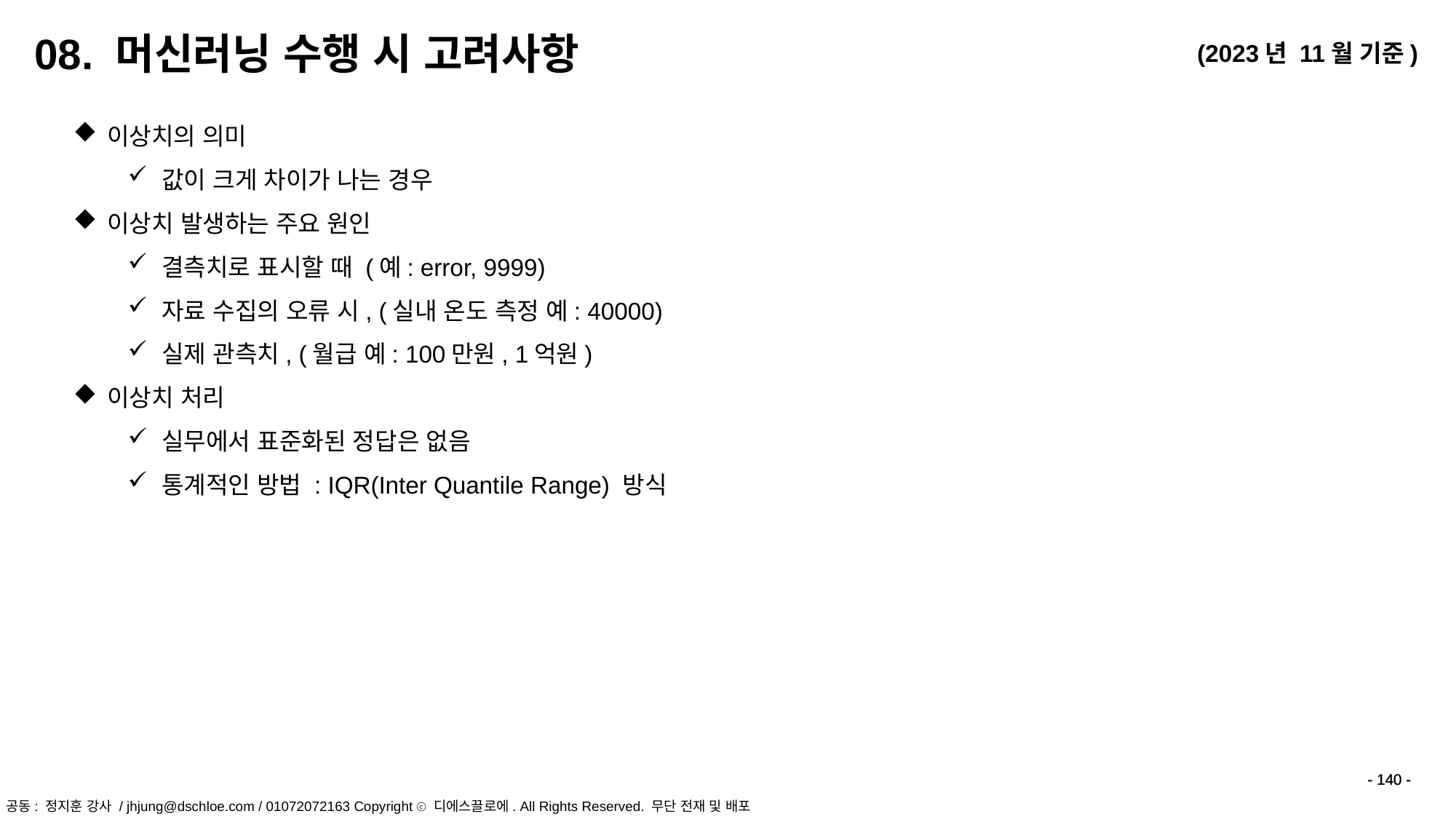

08. 머신러닝 수행 시 고려사항
이상치의 의미
값이 크게 차이가 나는 경우
이상치 발생하는 주요 원인
결측치로 표시할 때 (예: error, 9999)
자료 수집의 오류 시, (실내 온도 측정 예: 40000)
실제 관측치, (월급 예: 100만원, 1억원)
이상치 처리
실무에서 표준화된 정답은 없음
통계적인 방법 : IQR(Inter Quantile Range) 방식
- 140 -